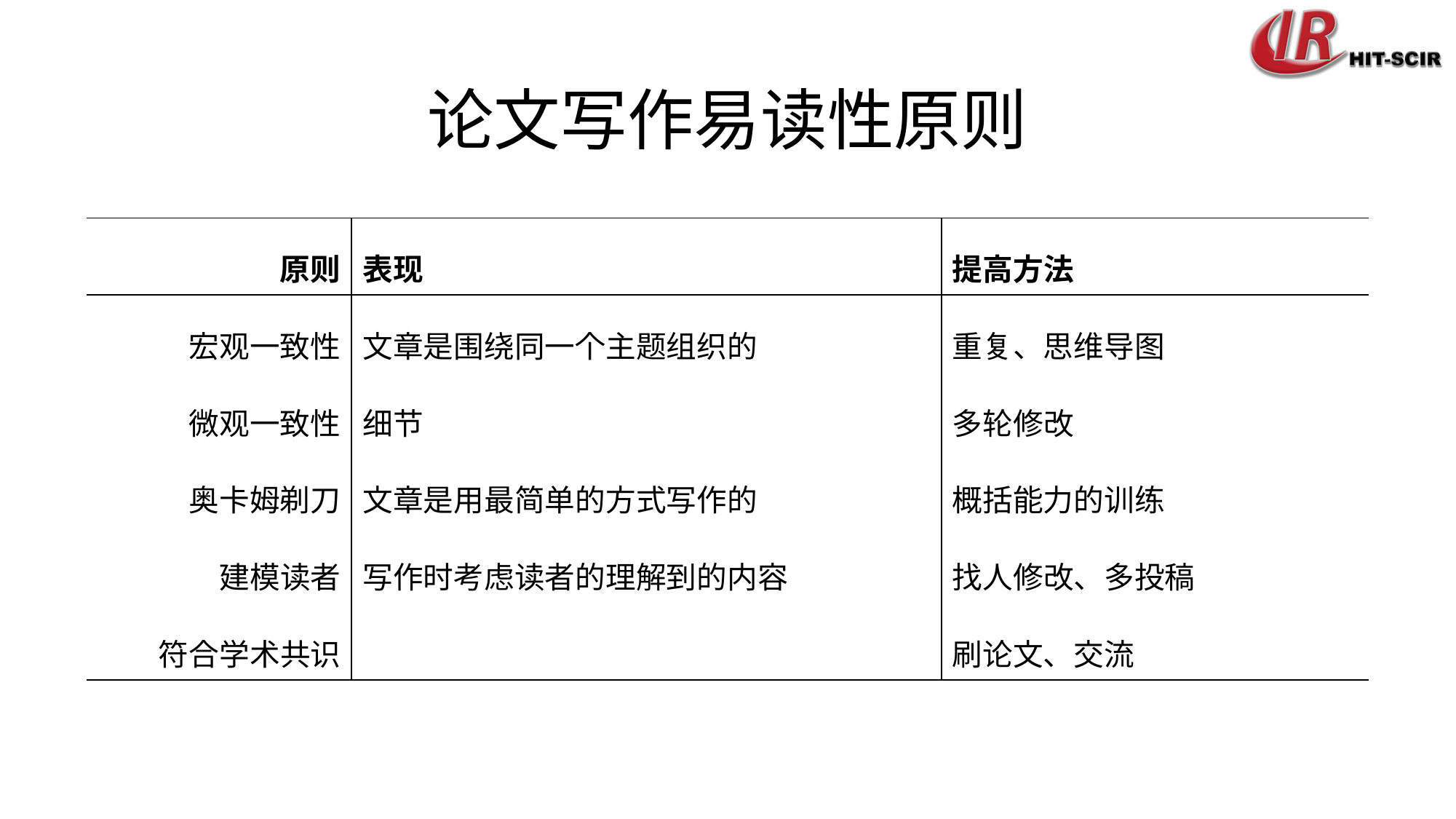

# 论文写作易读性原则
| 原则 | 表现 | 提高方法 |
| --- | --- | --- |
| 宏观一致性 | 文章是围绕同一个主题组织的 | 重复、思维导图 |
| 微观一致性 | 细节 | 多轮修改 |
| 奥卡姆剃刀 | 文章是用最简单的方式写作的 | 概括能力的训练 |
| 建模读者 | 写作时考虑读者的理解到的内容 | 找人修改、多投稿 |
| 符合学术共识 |  | 刷论文、交流 |